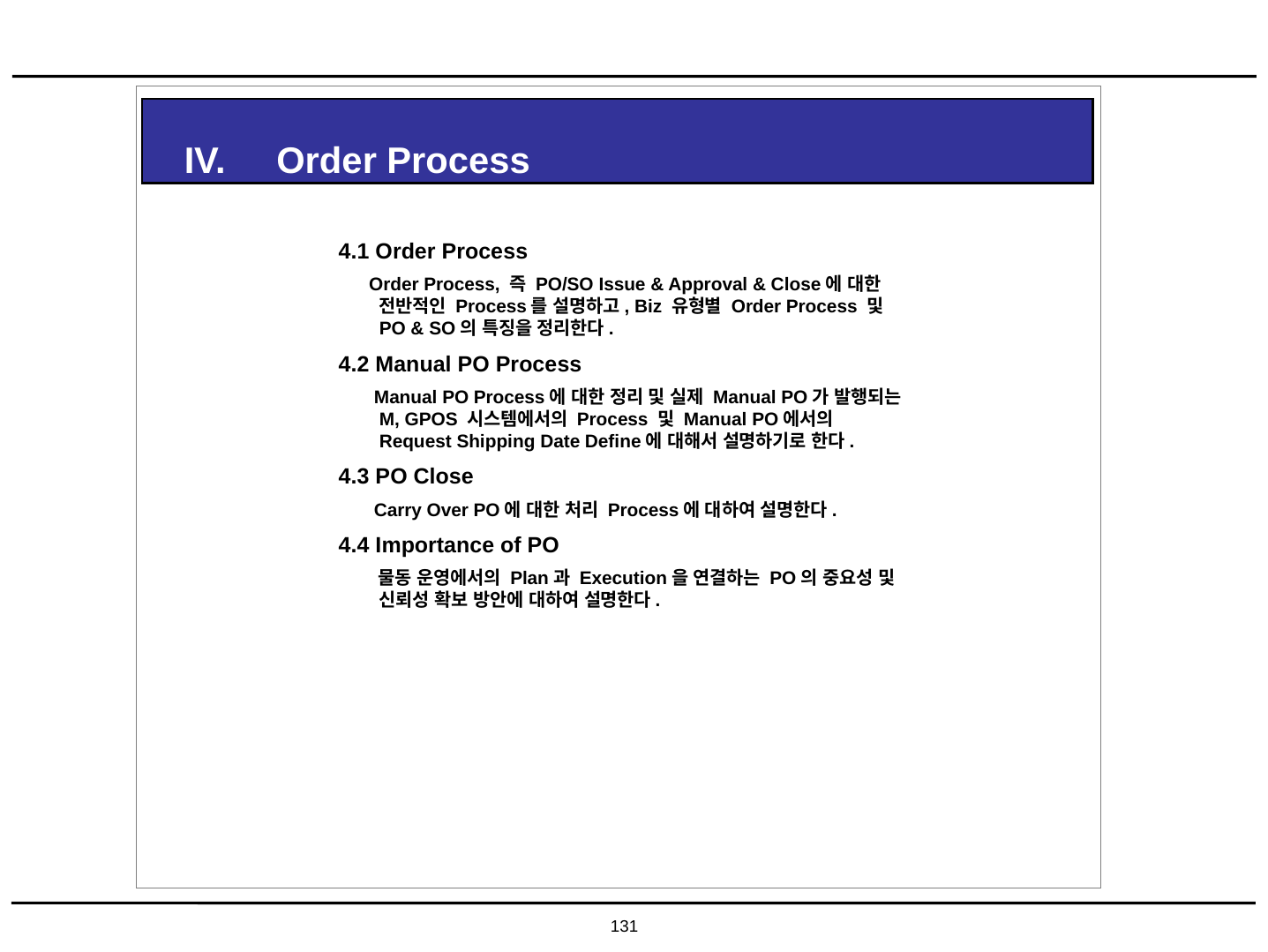

IV.     Order Process

4.1 Order Process
      Order Process, 즉 PO/SO Issue & Approval & Close에 대한 전반적인 Process를 설명하고, Biz 유형별 Order Process 및 PO & SO의 특징을 정리한다.
4.2 Manual PO Process
       Manual PO Process에 대한 정리 및 실제 Manual PO가 발행되는 M, GPOS 시스템에서의 Process 및 Manual PO에서의 Request Shipping Date Define에 대해서 설명하기로 한다.
4.3 PO Close
       Carry Over PO에 대한 처리 Process에 대하여 설명한다.
4.4 Importance of PO
       물동 운영에서의 Plan과 Execution을 연결하는 PO의 중요성 및 신뢰성 확보 방안에 대하여 설명한다.
131